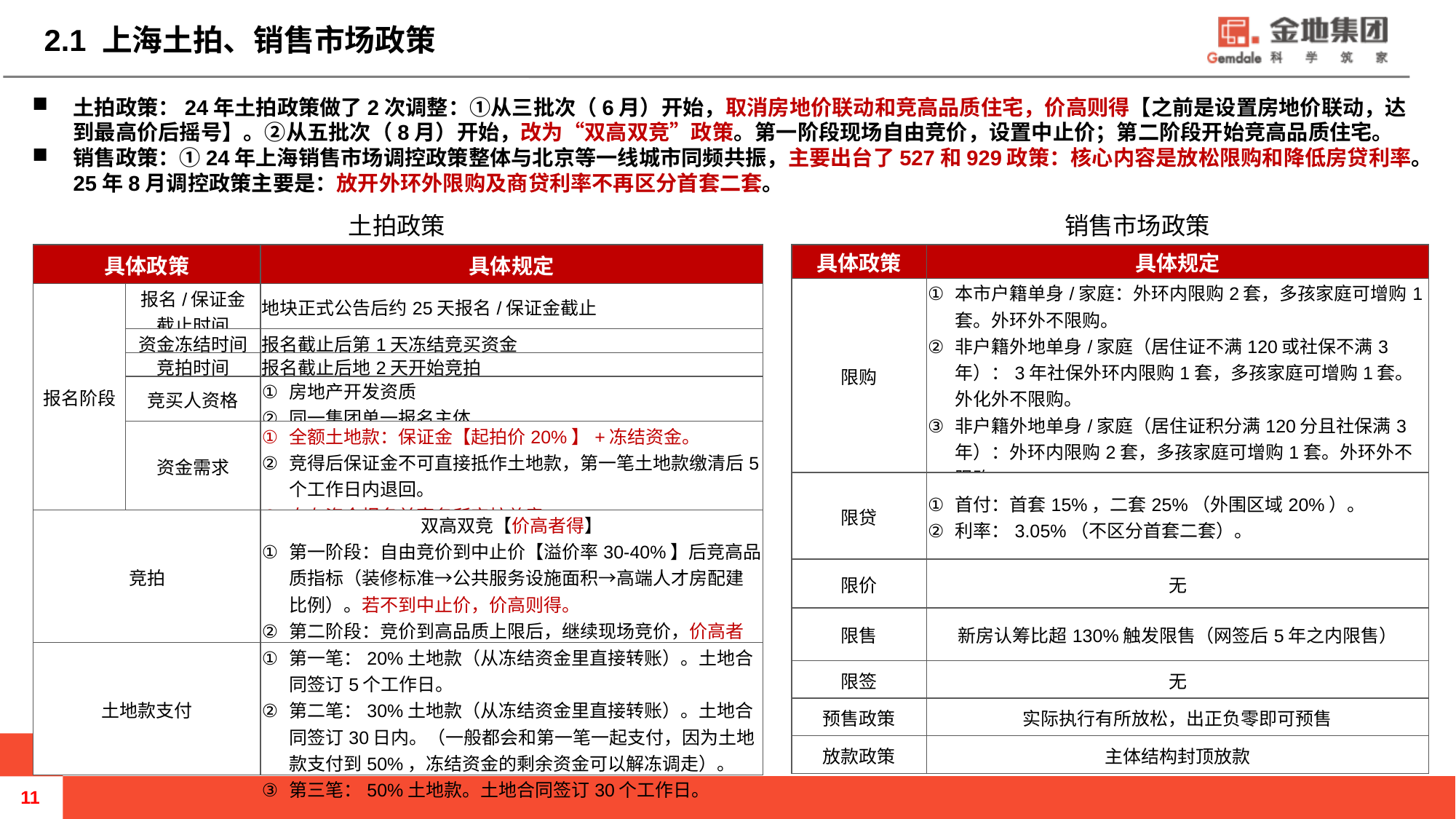

2.1 上海土拍、销售市场政策
土拍政策：24年土拍政策做了2次调整：①从三批次（6月）开始，取消房地价联动和竞高品质住宅，价高则得【之前是设置房地价联动，达到最高价后摇号】。②从五批次（8月）开始，改为“双高双竞”政策。第一阶段现场自由竞价，设置中止价；第二阶段开始竞高品质住宅。
销售政策：①24年上海销售市场调控政策整体与北京等一线城市同频共振，主要出台了527和929政策：核心内容是放松限购和降低房贷利率。25年8月调控政策主要是：放开外环外限购及商贷利率不再区分首套二套。
土拍政策
销售市场政策
| 具体政策 |  | 具体规定 |
| --- | --- | --- |
| 报名阶段 | 报名/保证金 截止时间 | 地块正式公告后约25天报名/保证金截止 |
|  | 资金冻结时间 | 报名截止后第1天冻结竞买资金 |
|  | 竞拍时间 | 报名截止后地2天开始竞拍 |
|  | 竞买人资格 | 房地产开发资质 同一集团单一报名主体 |
|  | 资金需求 | 全额土地款：保证金【起拍价20%】+冻结资金。 竞得后保证金不可直接抵作土地款，第一笔土地款缴清后5个工作日内退回。 自有资金报名前事务所审核盖章。 |
| 竞拍 |  | 双高双竞【价高者得】 第一阶段：自由竞价到中止价【溢价率30-40%】后竞高品质指标（装修标准→公共服务设施面积→高端人才房配建比例）。若不到中止价，价高则得。 第二阶段：竞价到高品质上限后，继续现场竞价，价高者得。 |
| 土地款支付 |  | 第一笔：20%土地款（从冻结资金里直接转账）。土地合同签订5个工作日。 第二笔：30%土地款（从冻结资金里直接转账）。土地合同签订30日内。（一般都会和第一笔一起支付，因为土地款支付到50%，冻结资金的剩余资金可以解冻调走）。 第三笔：50%土地款。土地合同签订30个工作日。 |
| 具体政策 | 具体规定 |
| --- | --- |
| 限购 | 本市户籍单身/家庭：外环内限购2套，多孩家庭可增购1套。外环外不限购。 非户籍外地单身/家庭（居住证不满120或社保不满3年）：3年社保外环内限购1套，多孩家庭可增购1套。外化外不限购。 非户籍外地单身/家庭（居住证积分满120分且社保满3年）：外环内限购2套，多孩家庭可增购1套。外环外不限购。 |
| 限贷 | 首付：首套15%，二套25%（外围区域20%）。 利率：3.05%（不区分首套二套）。 |
| 限价 | 无 |
| 限售 | 新房认筹比超130%触发限售（网签后5年之内限售） |
| 限签 | 无 |
| 预售政策 | 实际执行有所放松，出正负零即可预售 |
| 放款政策 | 主体结构封顶放款 |